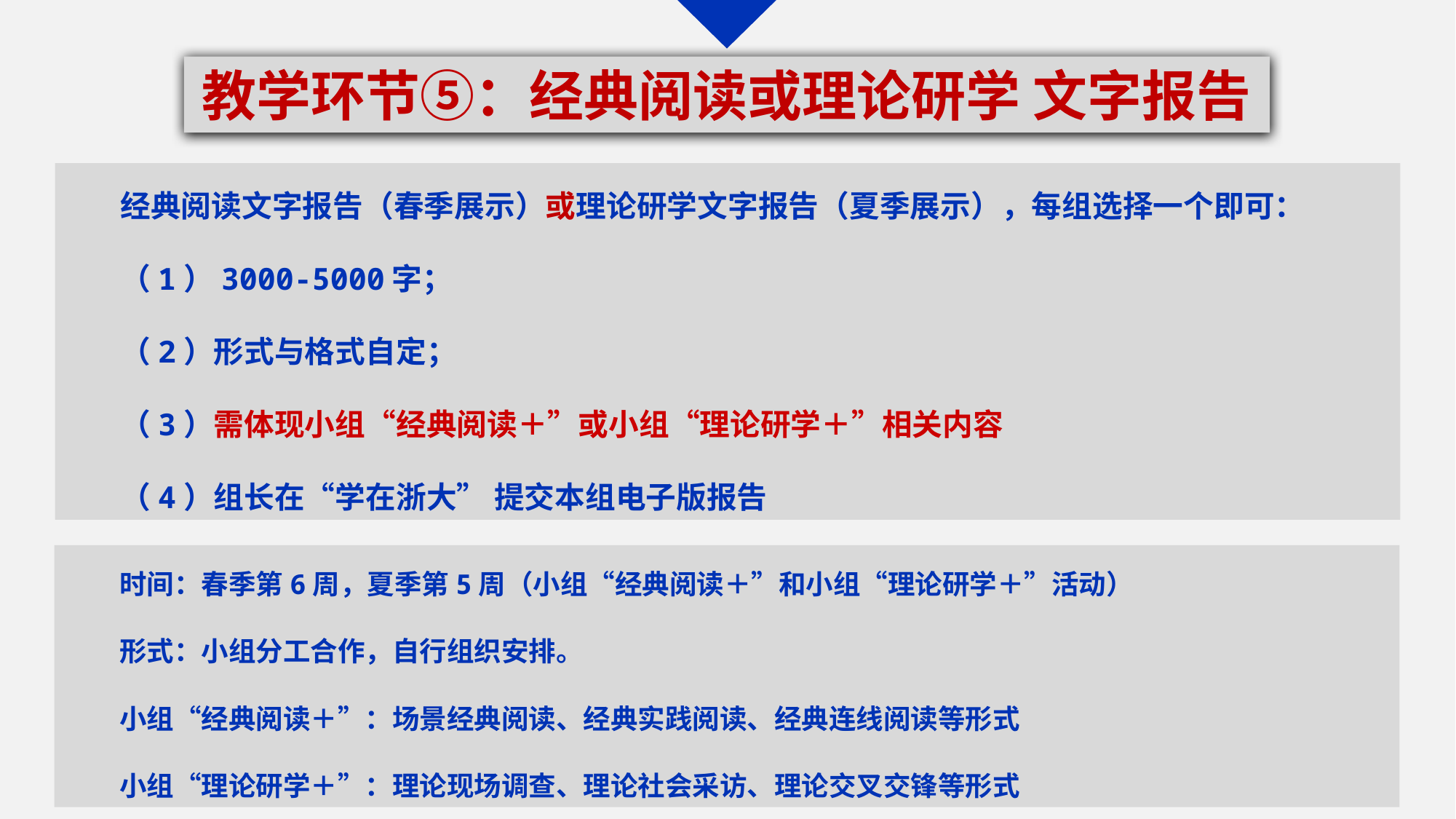

教学环节⑤：经典阅读或理论研学 文字报告
经典阅读文字报告（春季展示）或理论研学文字报告（夏季展示），每组选择一个即可：
（1）3000-5000字；
（2）形式与格式自定；
（3）需体现小组“经典阅读＋”或小组“理论研学＋”相关内容
（4）组长在“学在浙大” 提交本组电子版报告
时间：春季第6周，夏季第5周（小组“经典阅读＋”和小组“理论研学＋”活动）
形式：小组分工合作，自行组织安排。
小组“经典阅读＋”：场景经典阅读、经典实践阅读、经典连线阅读等形式
小组“理论研学＋”：理论现场调查、理论社会采访、理论交叉交锋等形式